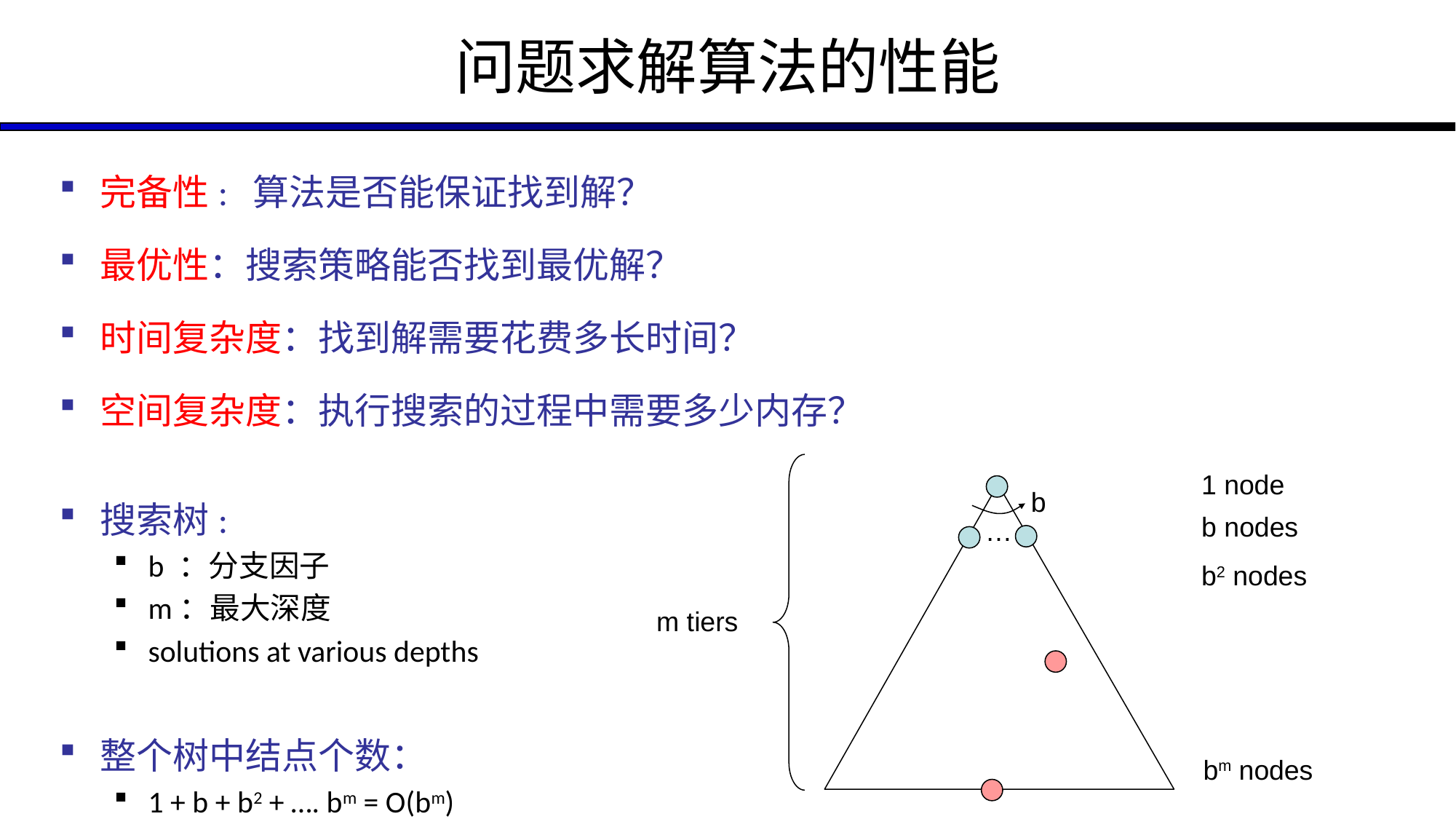

# 问题求解算法的性能
完备性:  算法是否能保证找到解？
最优性：搜索策略能否找到最优解？
时间复杂度：找到解需要花费多长时间？
空间复杂度：执行搜索的过程中需要多少内存？

搜索树:
b ：分支因子
m：最大深度
solutions at various depths

整个树中结点个数：
1 + b + b2 + …. bm = O(bm)

1 node

b

b nodes
…

b2 nodes
m tiers

bm nodes